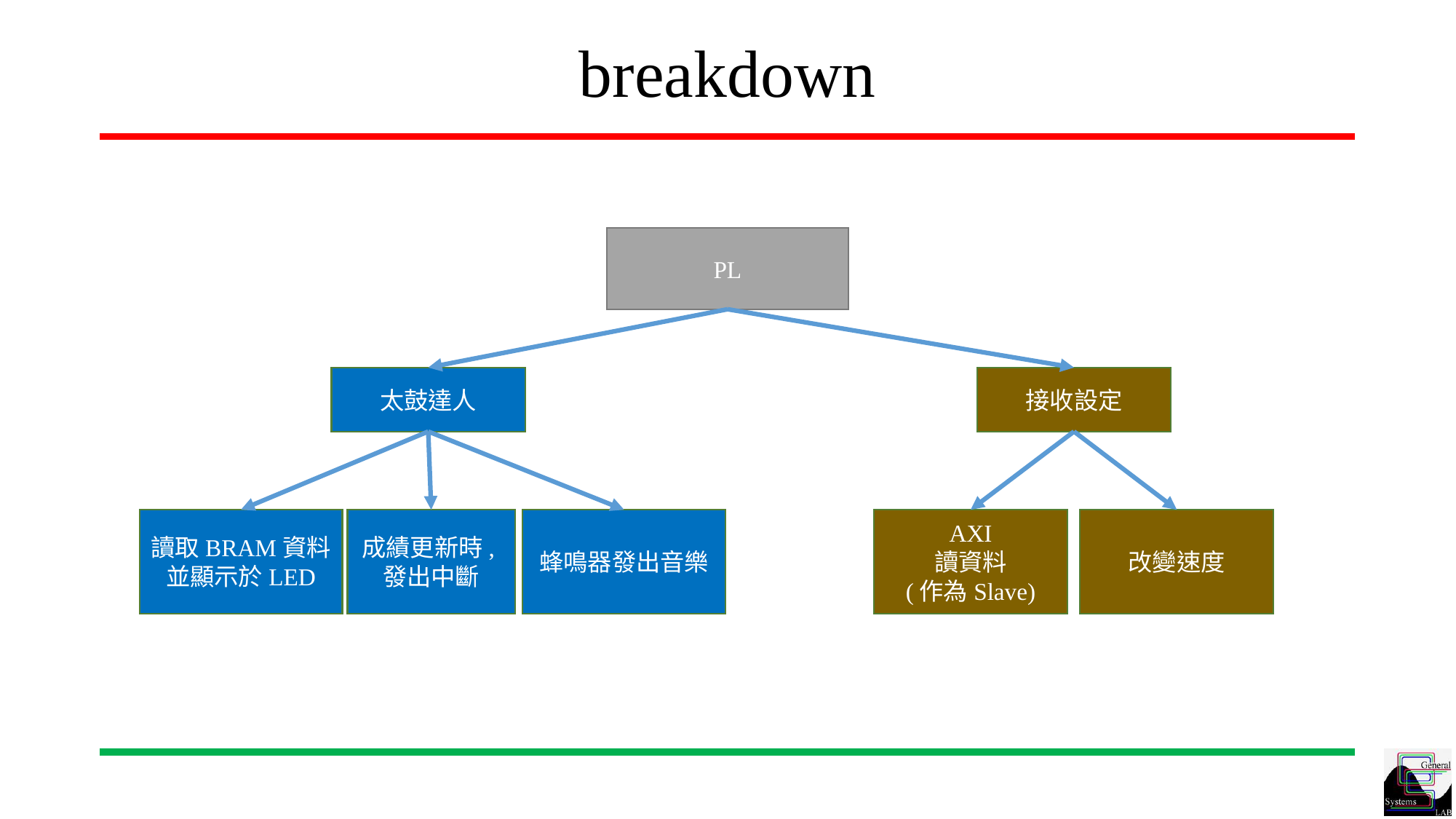

breakdown
PL
接收設定
太鼓達人
讀取BRAM資料
並顯示於LED
成績更新時,發出中斷
蜂鳴器發出音樂
改變速度
AXI
讀資料
(作為Slave)